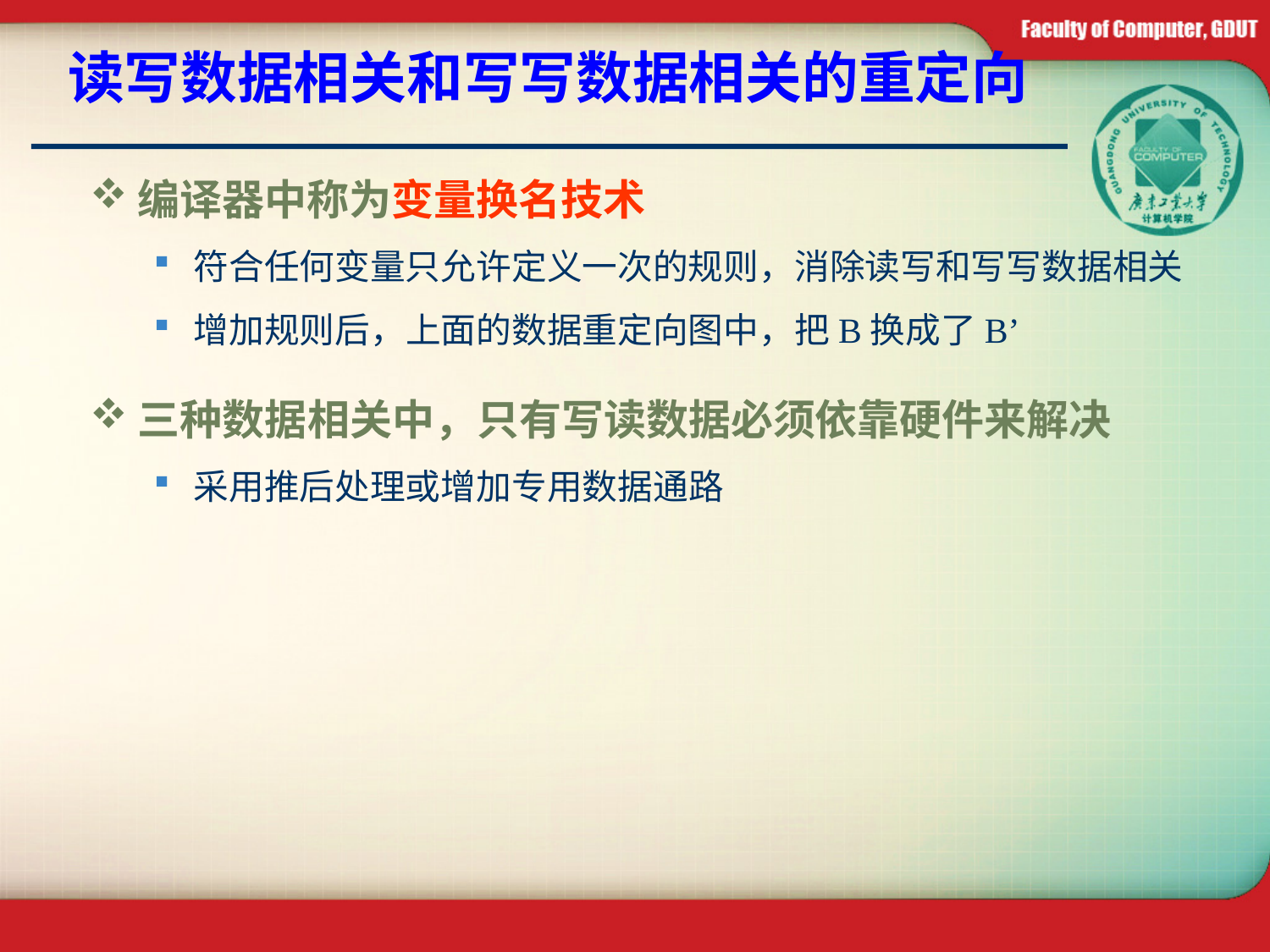

# 读写数据相关和写写数据相关的重定向
编译器中称为变量换名技术
符合任何变量只允许定义一次的规则，消除读写和写写数据相关
增加规则后，上面的数据重定向图中，把B换成了B’
三种数据相关中，只有写读数据必须依靠硬件来解决
采用推后处理或增加专用数据通路